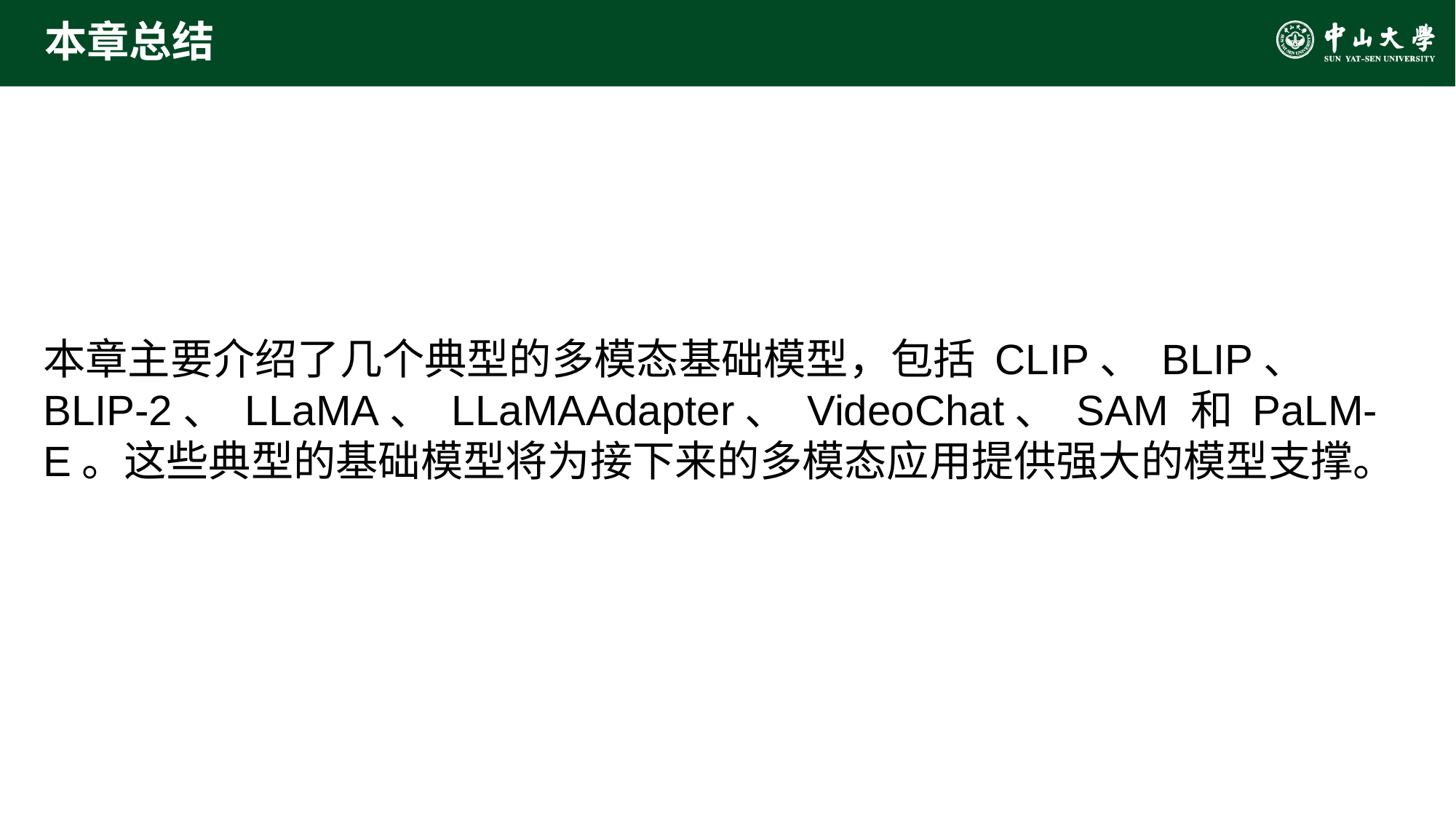

# 本章总结
本章主要介绍了几个典型的多模态基础模型，包括 CLIP、 BLIP、 BLIP-2、 LLaMA、 LLaMAAdapter、 VideoChat、 SAM 和 PaLM-E。这些典型的基础模型将为接下来的多模态应用提供强大的模型支撑。